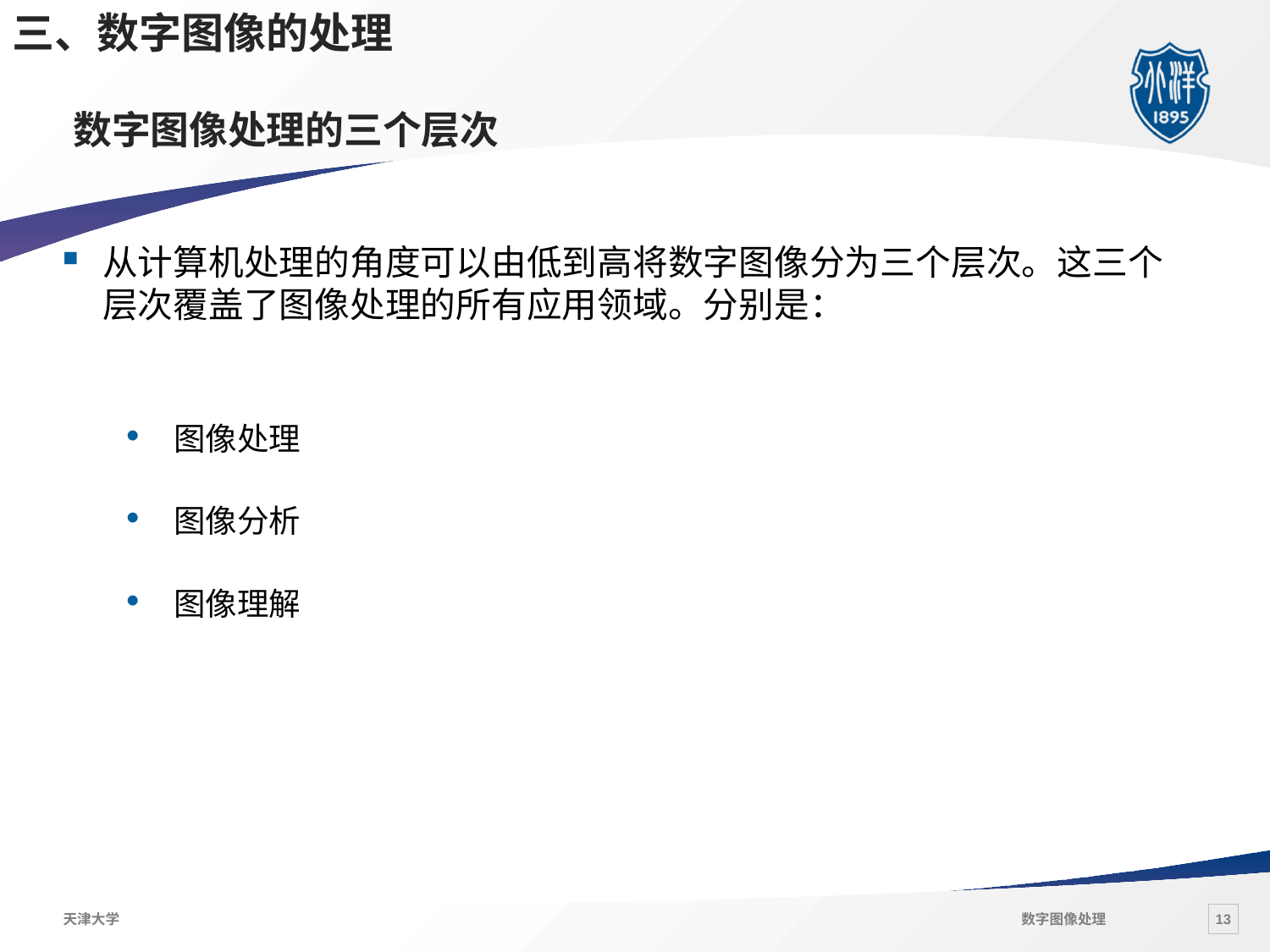

三、数字图像的处理

# 数字图像处理的三个层次
从计算机处理的角度可以由低到高将数字图像分为三个层次。这三个层次覆盖了图像处理的所有应用领域。分别是：

图像处理
图像分析
图像理解